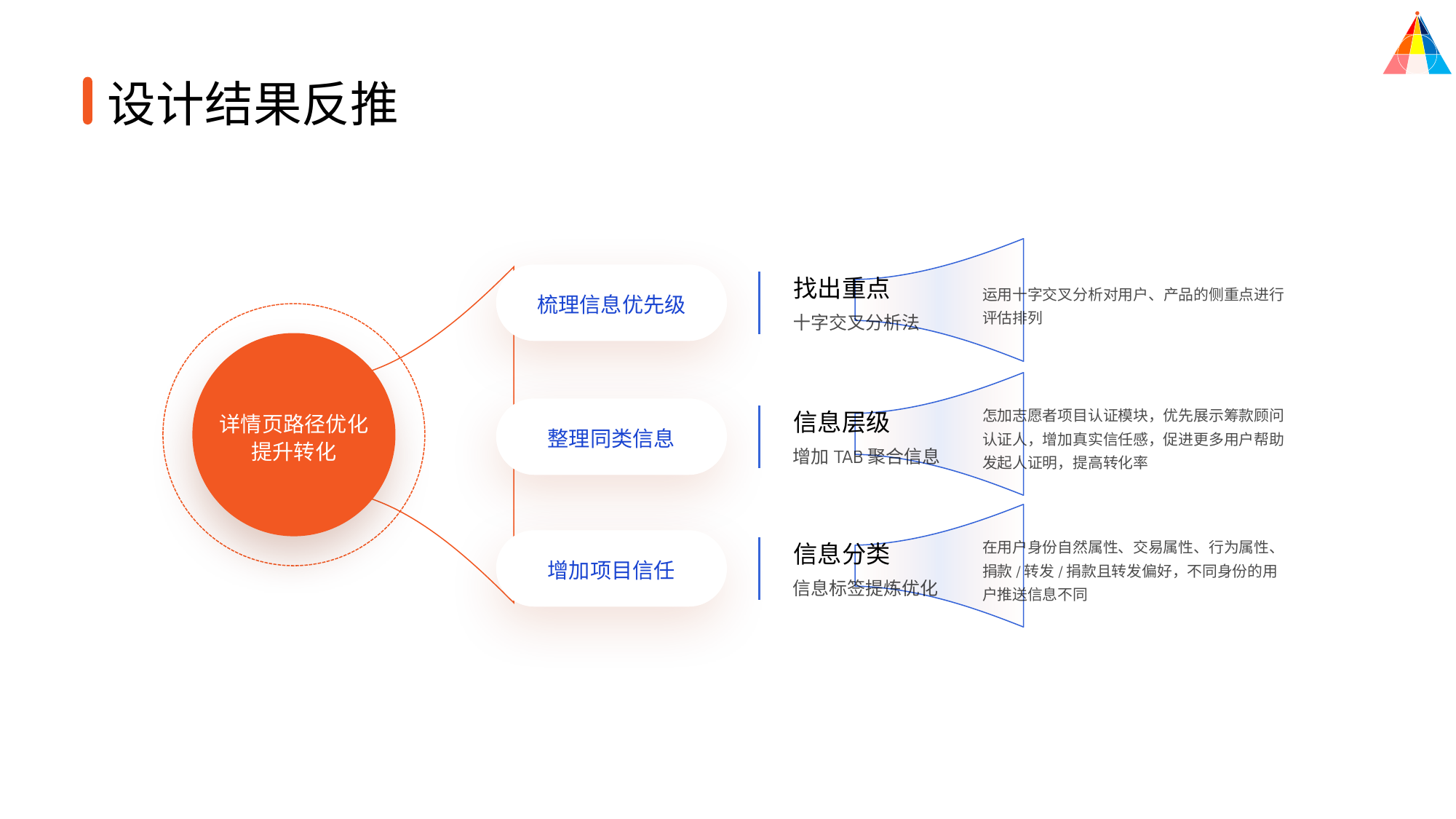

设计结果反推

0
找出重点
十字交叉分析法
运用十字交叉分析对用户、产品的侧重点进行评估排列
梳理信息优先级

怎加志愿者项目认证模块，优先展示筹款顾问认证人，增加真实信任感，促进更多用户帮助发起人证明，提高转化率

信息层级
增加TAB聚合信息
详情页路径优化提升转化
整理同类信息

在用户身份自然属性、交易属性、行为属性、捐款/转发/捐款且转发偏好，不同身份的用户推送信息不同

信息分类
信息标签提炼优化
增加项目信任